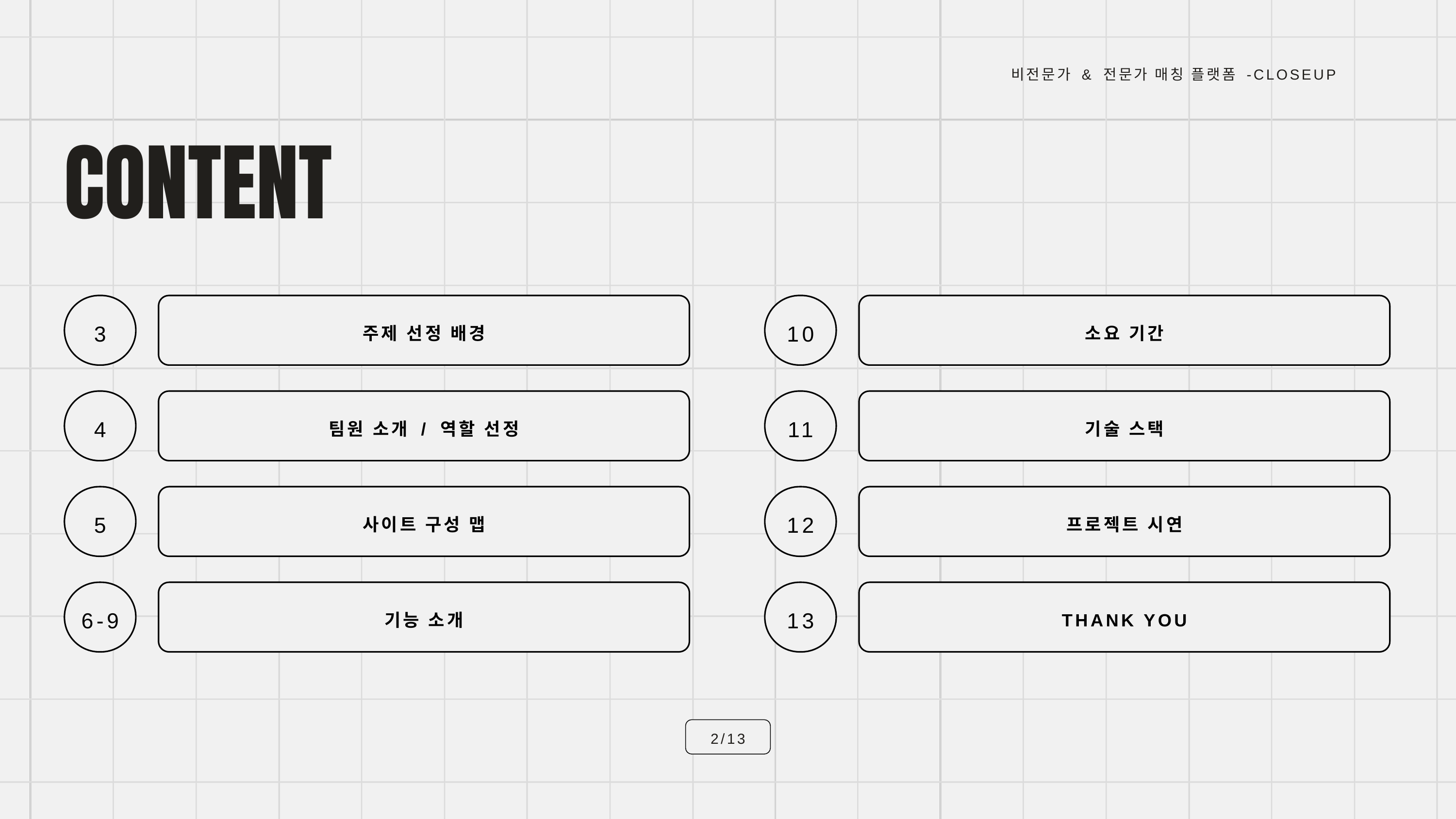

비전문가 & 전문가 매칭 플랫폼 -CLOSEUP
CONTENT

3

주제 선정 배경

10

소요 기간

팀원 소개 / 역할 선정

11

기술 스택

4

사이트 구성 맵

12

프로젝트 시연

5

기능 소개

13

THANK YOU

6-9

2/13